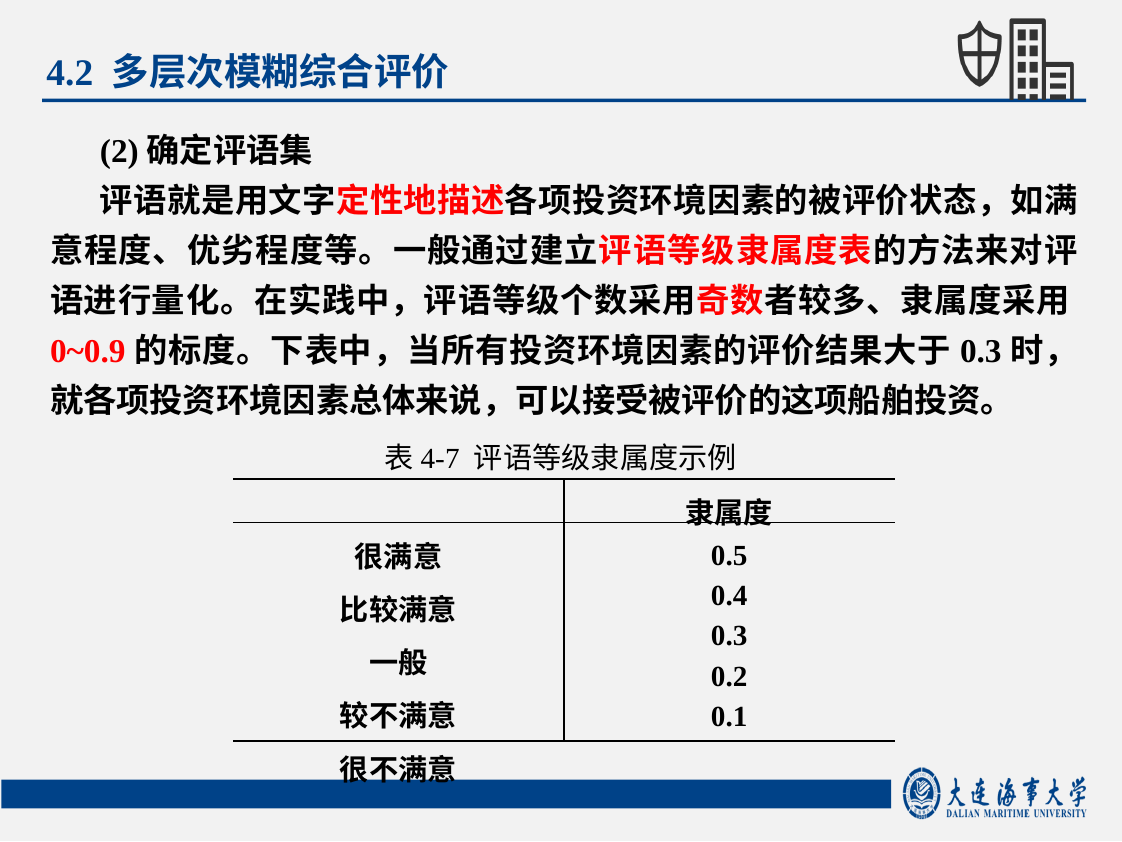

4.2 多层次模糊综合评价
(2)确定评语集
评语就是用文字定性地描述各项投资环境因素的被评价状态，如满意程度、优劣程度等。一般通过建立评语等级隶属度表的方法来对评语进行量化。在实践中，评语等级个数采用奇数者较多、隶属度采用0~0.9的标度。下表中，当所有投资环境因素的评价结果大于0.3时，就各项投资环境因素总体来说，可以接受被评价的这项船舶投资。

表4-7 评语等级隶属度示例
|  | 隶属度 |
| --- | --- |
| 很满意 比较满意 一般 较不满意 很不满意 | 0.5 0.4 0.3 0.2 0.1 |